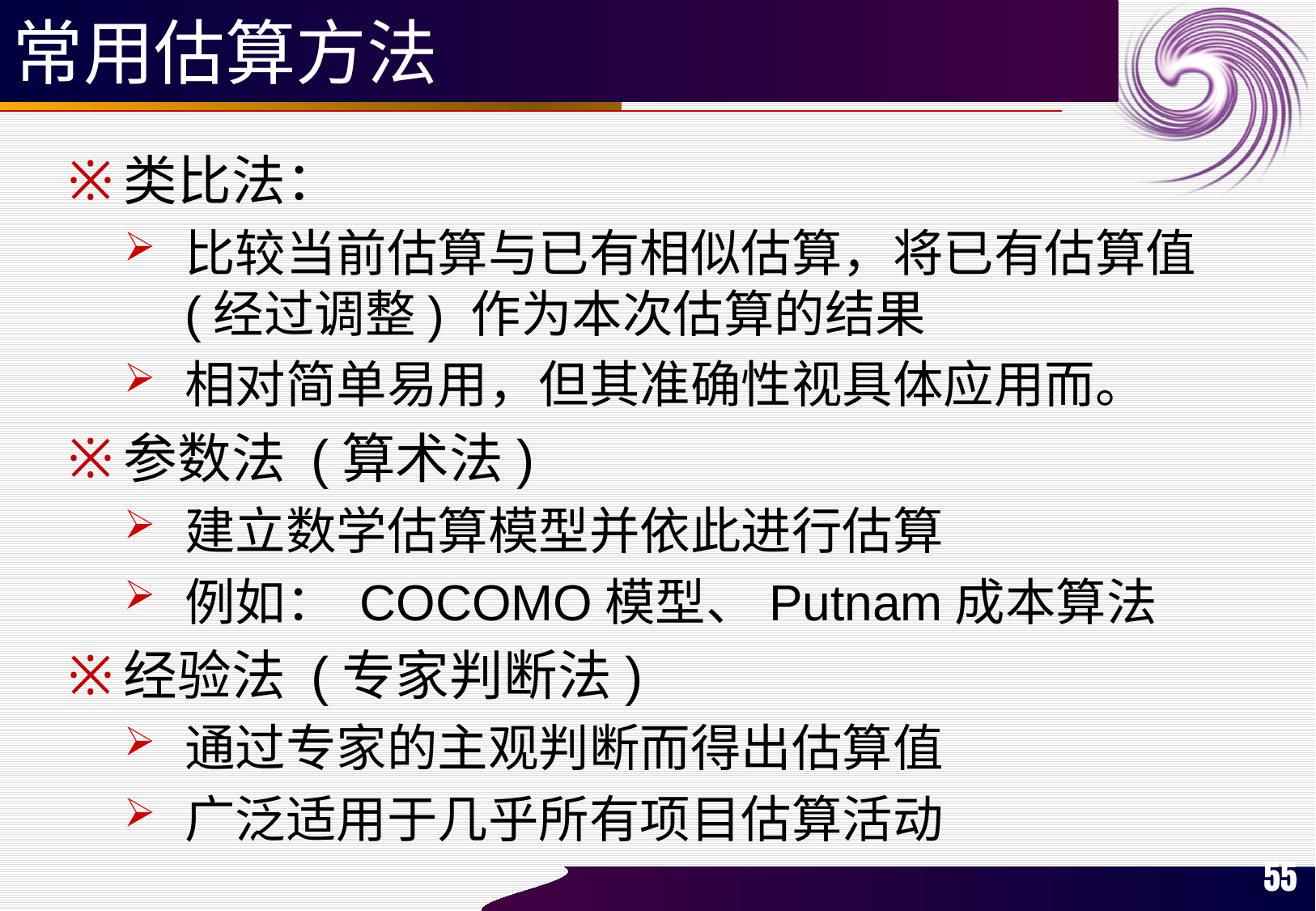

# 常用估算方法
类比法：
比较当前估算与已有相似估算，将已有估算值 (经过调整) 作为本次估算的结果
相对简单易用，但其准确性视具体应用而。
参数法 (算术法)
建立数学估算模型并依此进行估算
例如： COCOMO模型、Putnam成本算法
经验法 (专家判断法)
通过专家的主观判断而得出估算值
广泛适用于几乎所有项目估算活动

55